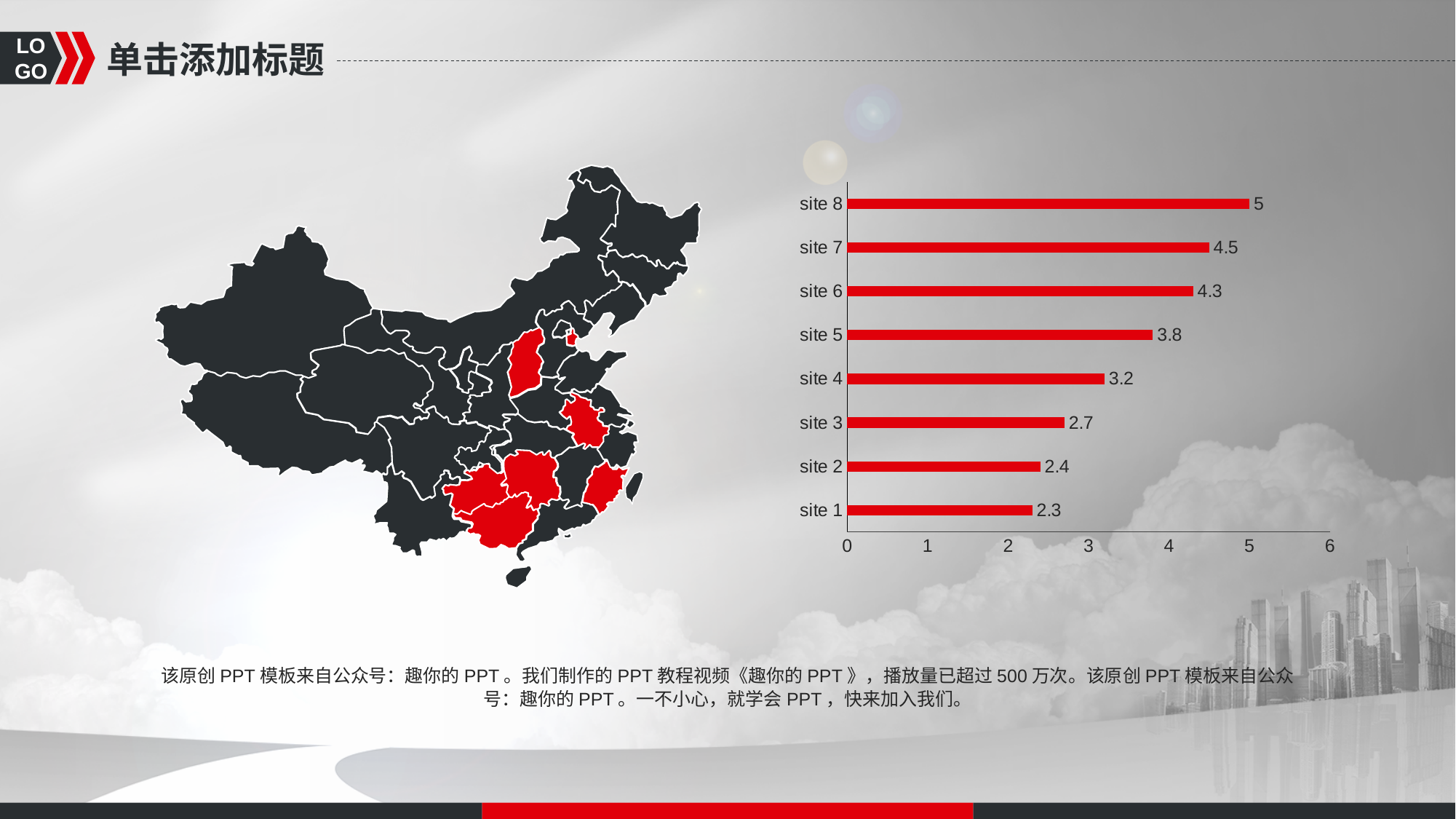

单击添加标题

### Chart

| Category | 系列 1 |
|---|---|
| site 1 | 2.3 |
| site 2 | 2.4 |
| site 3 | 2.7 |
| site 4 | 3.2 |
| site 5 | 3.8 |
| site 6 | 4.3 |
| site 7 | 4.5 |
| site 8 | 5.0 |

该原创PPT模板来自公众号：趣你的PPT。我们制作的PPT教程视频《趣你的PPT》，播放量已超过500万次。该原创PPT模板来自公众号：趣你的PPT。一不小心，就学会PPT，快来加入我们。